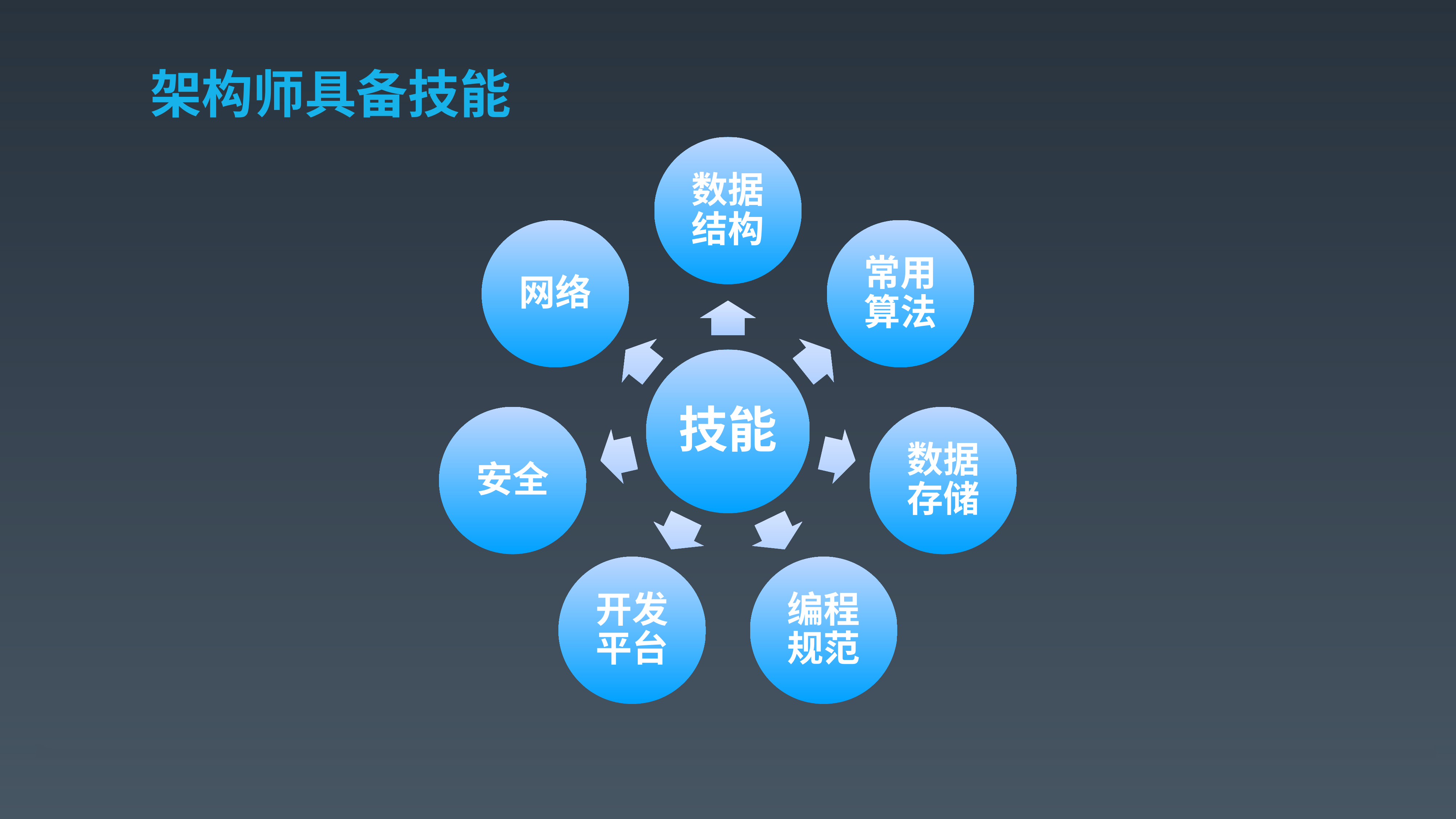

# 架构师具备技能
技能

数据结构

常用算法

数据存储

编程规范

开发平台

安全

网络